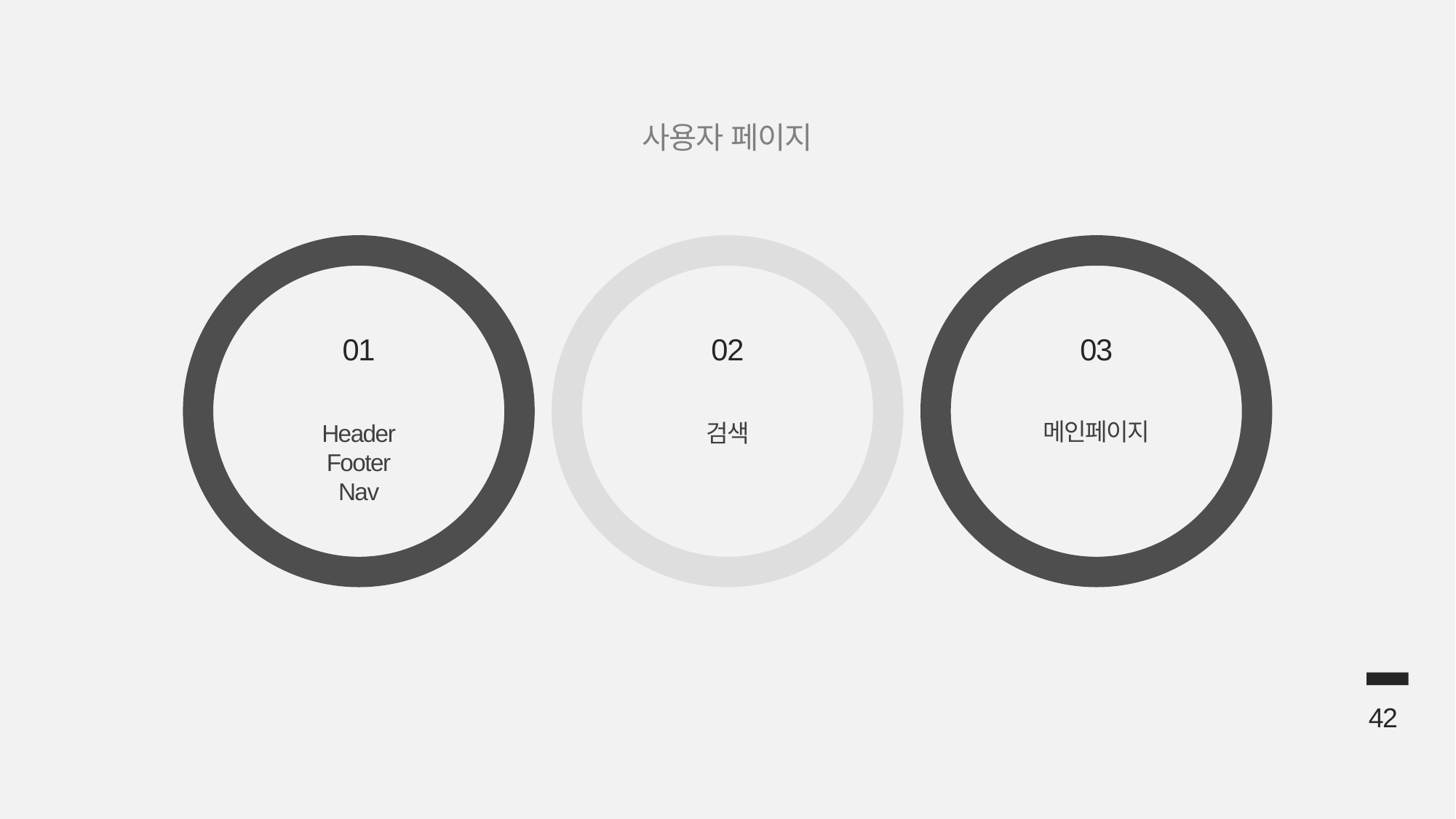

사용자 페이지

01
Header
Footer
Nav
02
검색
03
메인페이지

42